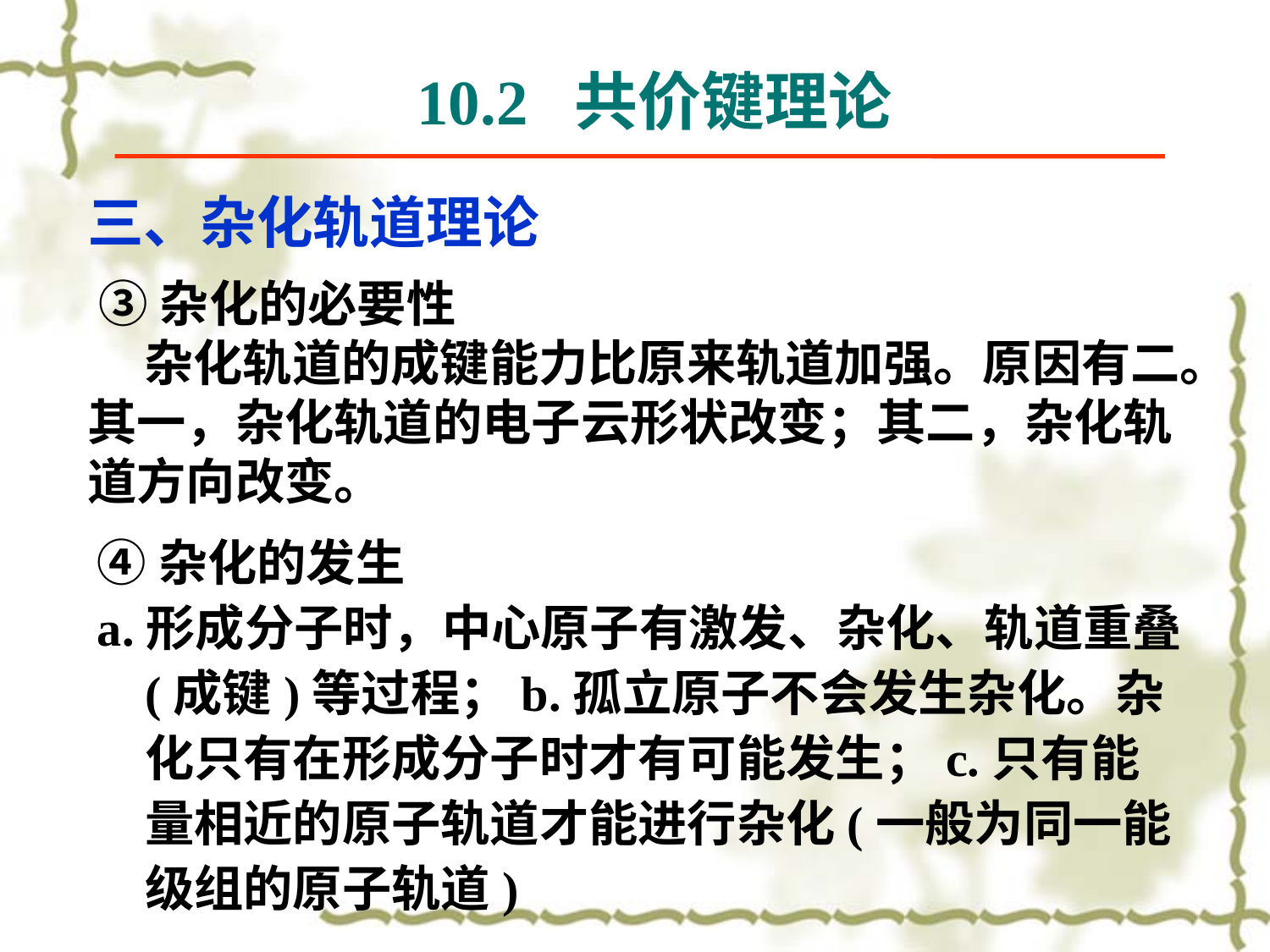

10.2  共价键理论

三、杂化轨道理论
 ③杂化的必要性
    杂化轨道的成键能力比原来轨道加强。原因有二。其一，杂化轨道的电子云形状改变；其二，杂化轨道方向改变。
④杂化的发生
a.形成分子时，中心原子有激发、杂化、轨道重叠(成键)等过程；b.孤立原子不会发生杂化。杂化只有在形成分子时才有可能发生；c.只有能量相近的原子轨道才能进行杂化(一般为同一能级组的原子轨道)